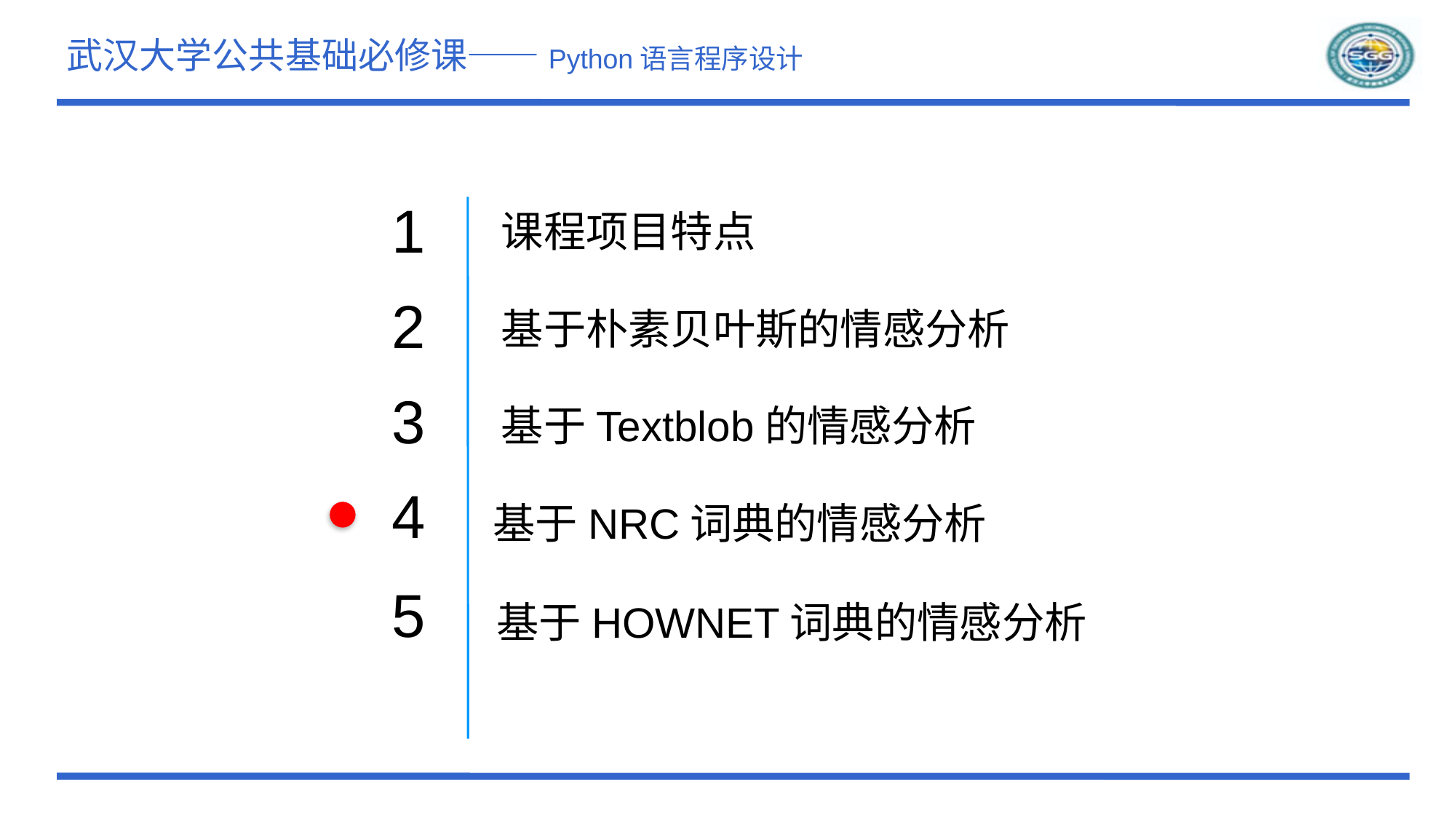

# 武汉大学公共基础必修课——Python语言程序设计
1
课程项目特点
2
基于朴素贝叶斯的情感分析
3
基于Textblob的情感分析
4
基于NRC词典的情感分析

5
基于HOWNET词典的情感分析